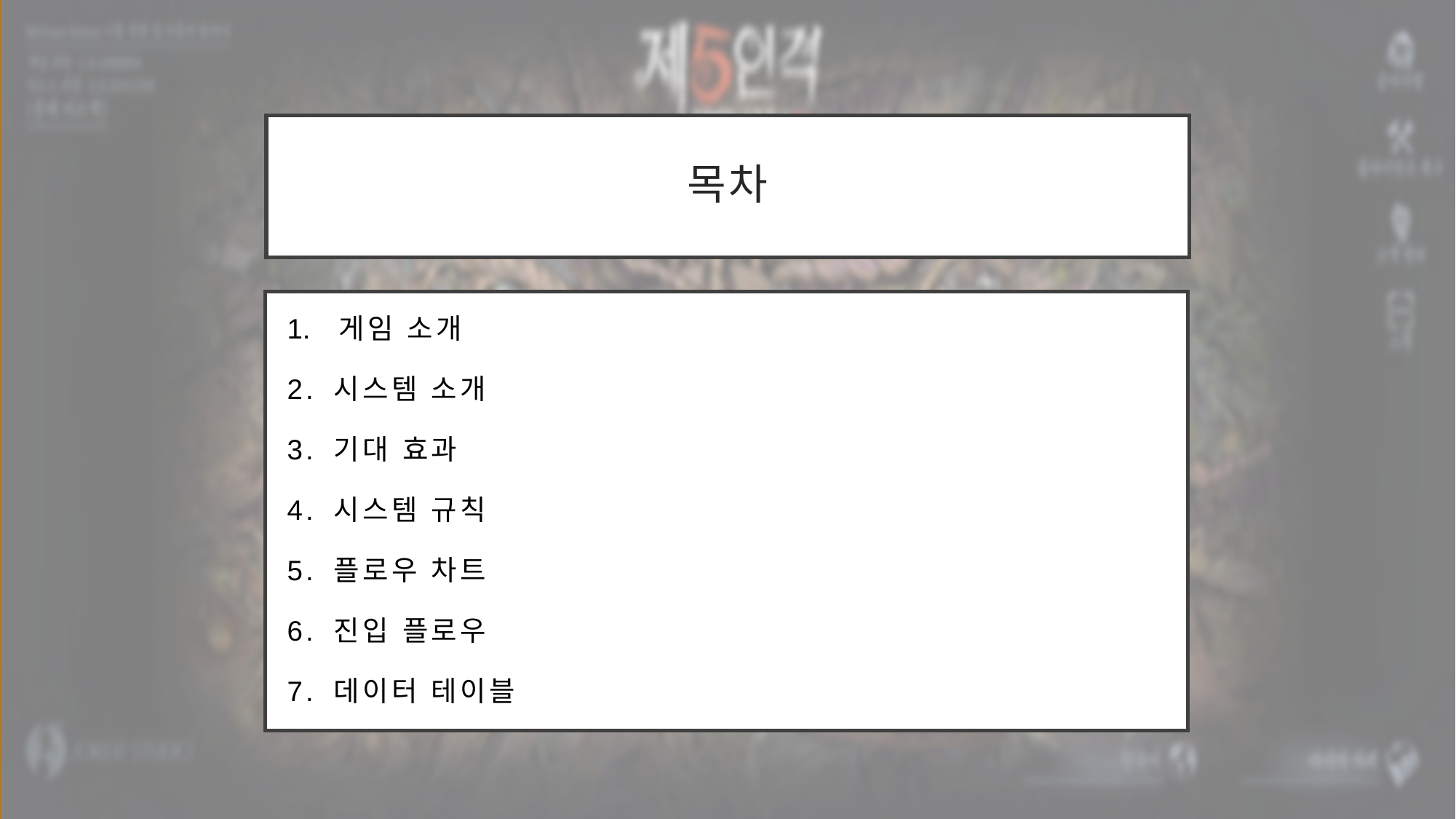

# 목차
게임 소개

2. 시스템 소개

3. 기대 효과

4. 시스템 규칙

5. 플로우 차트

6. 진입 플로우

7. 데이터 테이블